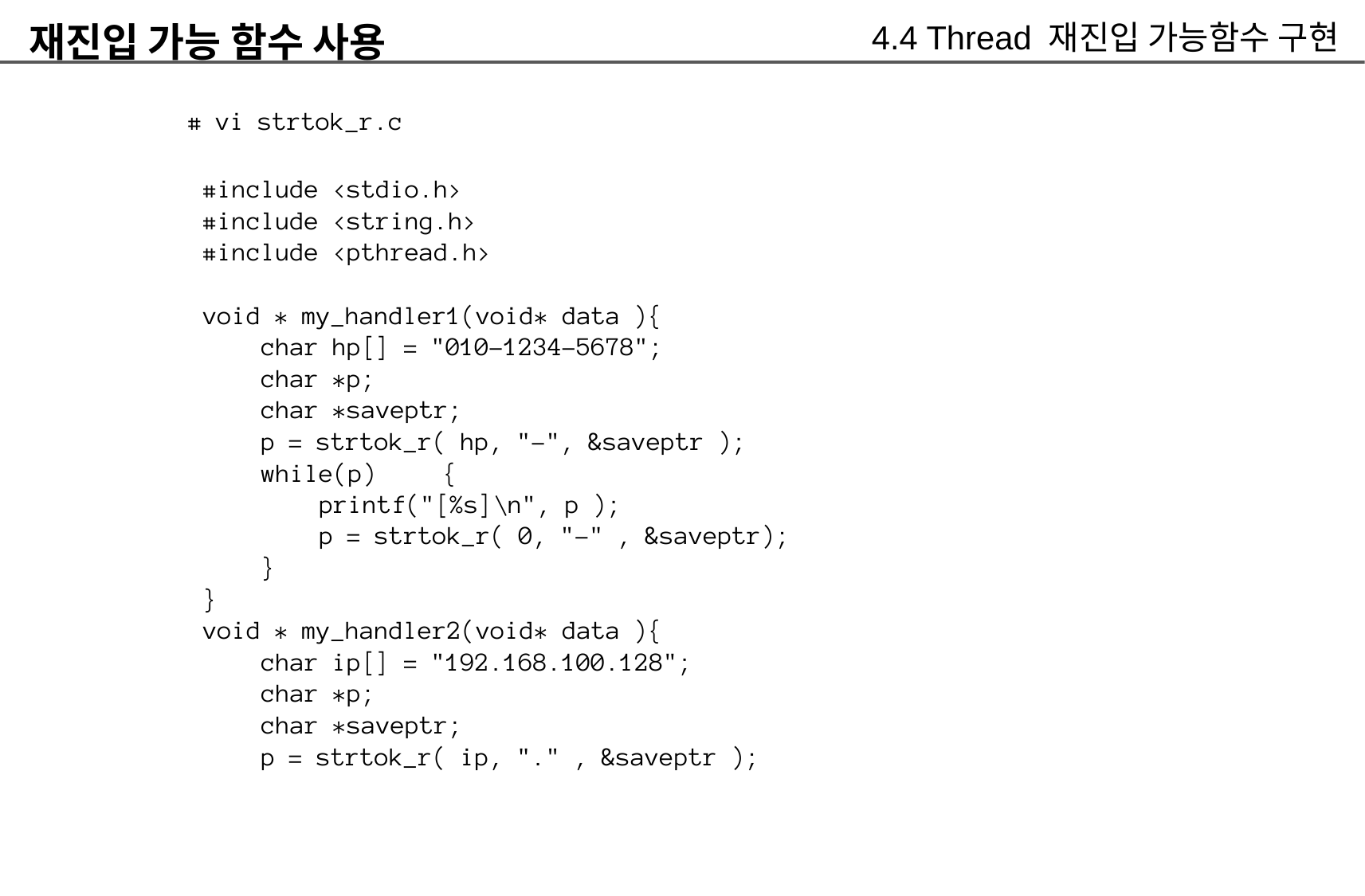

재진입 가능 함수 사용

	#  vi  strtok_r.c

		#include  <stdio.h>
		#include  <string.h>
		#include  <pthread.h>

		void  *  my_handler1(void*  data  ){
			char  hp[]  =  "010-1234-5678";
			char  *p;
			char  *saveptr;
			p  =  strtok_r(  hp,  "-",  &saveptr  );
			while(p)          {
				printf("[%s]\n",  p  );
				p  =  strtok_r(  0,  "-"  ,  &saveptr);
			}
		}
		void  *  my_handler2(void*  data  ){
			char  ip[]  =  "192.168.100.128";
			char  *p;
			char  *saveptr;
			p  =  strtok_r(  ip,  "."  ,  &saveptr  );
4.4 Thread 재진입 가능함수 구현